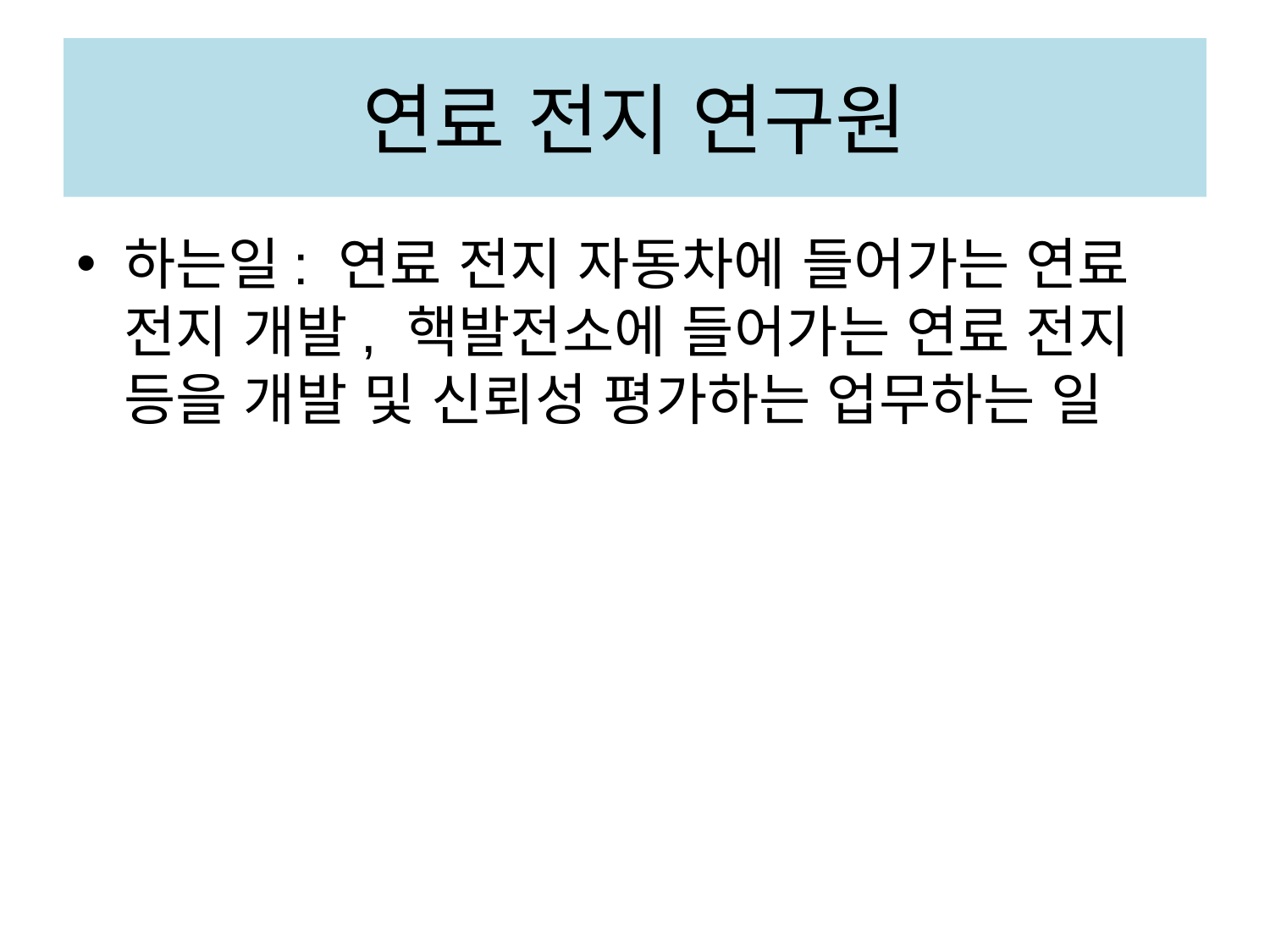

# 연료 전지 연구원
하는일: 연료 전지 자동차에 들어가는 연료 전지 개발, 핵발전소에 들어가는 연료 전지 등을 개발 및 신뢰성 평가하는 업무하는 일